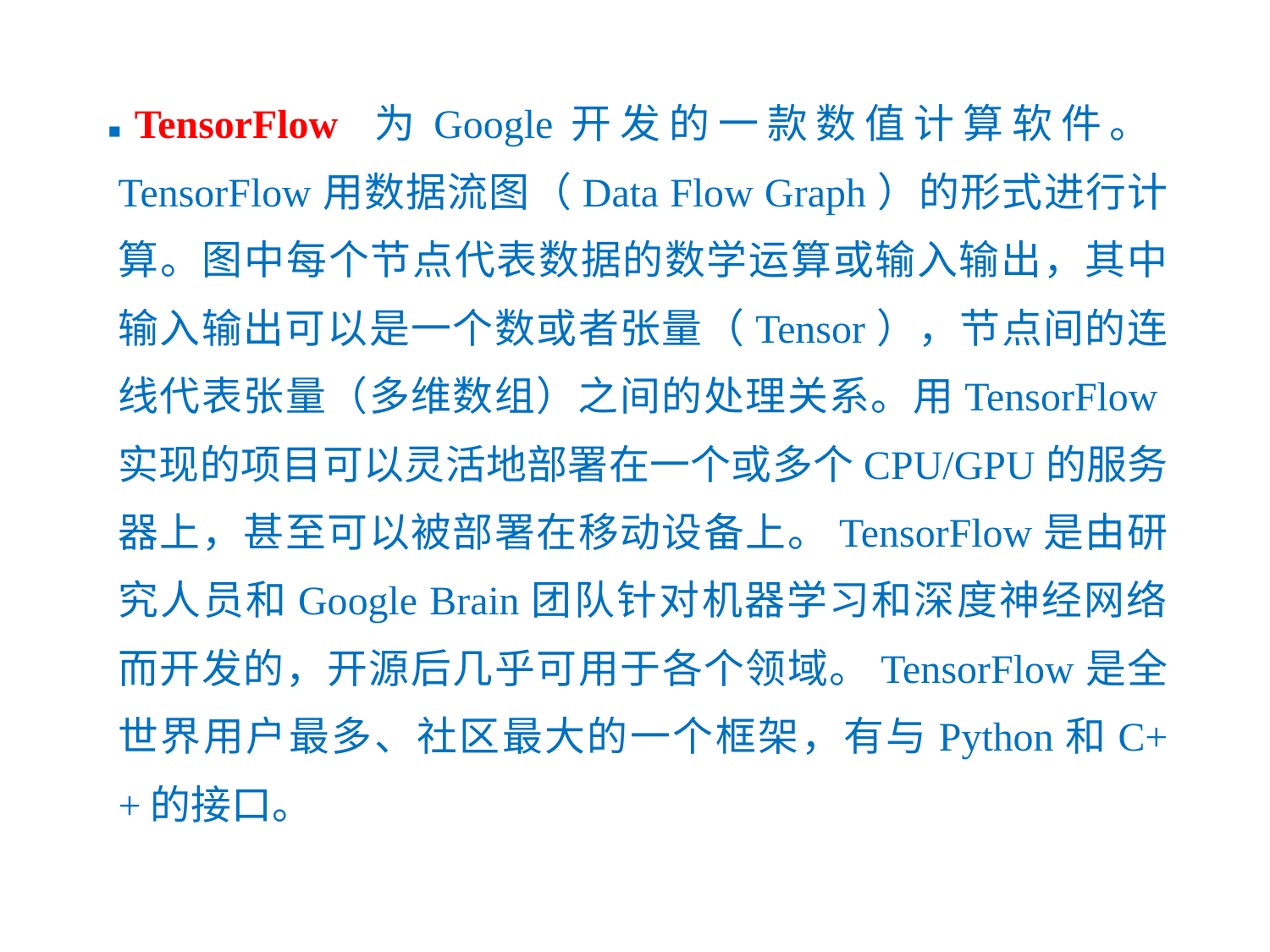

■ TensorFlow 为Google开发的一款数值计算软件。  TensorFlow用数据流图（Data Flow Graph）的形式进行计算。图中每个节点代表数据的数学运算或输入输出，其中输入输出可以是一个数或者张量（Tensor），节点间的连线代表张量（多维数组）之间的处理关系。用TensorFlow实现的项目可以灵活地部署在一个或多个CPU/GPU的服务器上，甚至可以被部署在移动设备上。TensorFlow是由研究人员和Google Brain团队针对机器学习和深度神经网络而开发的，开源后几乎可用于各个领域。TensorFlow是全世界用户最多、社区最大的一个框架，有与Python和C++的接口。